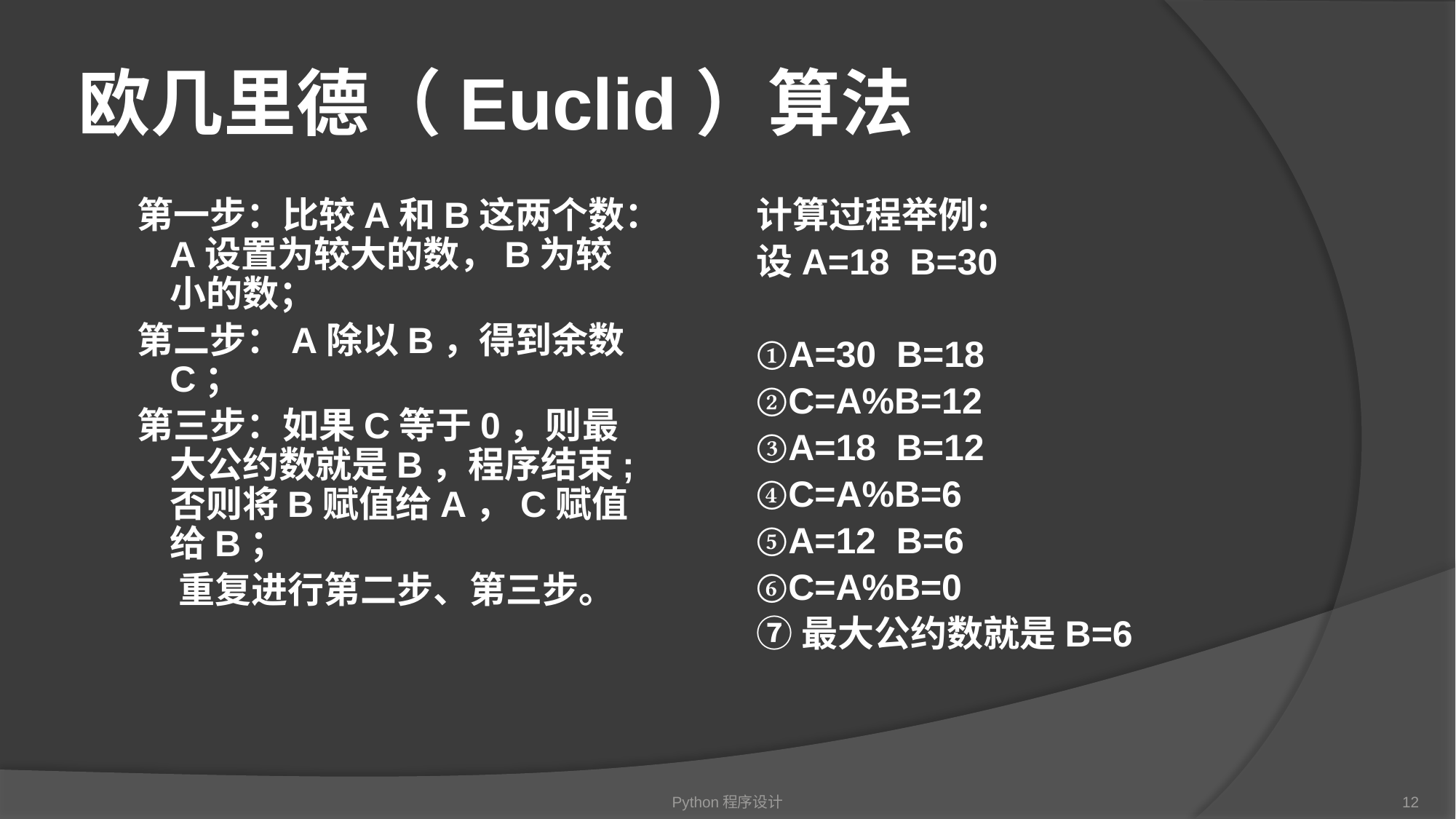

# 欧几里德（Euclid）算法
第一步：比较A和B这两个数：A设置为较大的数，B为较小的数；
第二步：A除以B，得到余数C；
第三步：如果C等于0，则最大公约数就是B，程序结束; 否则将B赋值给A，C赋值给B；
    重复进行第二步、第三步。

计算过程举例：
设A=18  B=30

①A=30  B=18
②C=A%B=12
③A=18  B=12
④C=A%B=6
⑤A=12  B=6
⑥C=A%B=0
⑦最大公约数就是B=6

Python程序设计
12